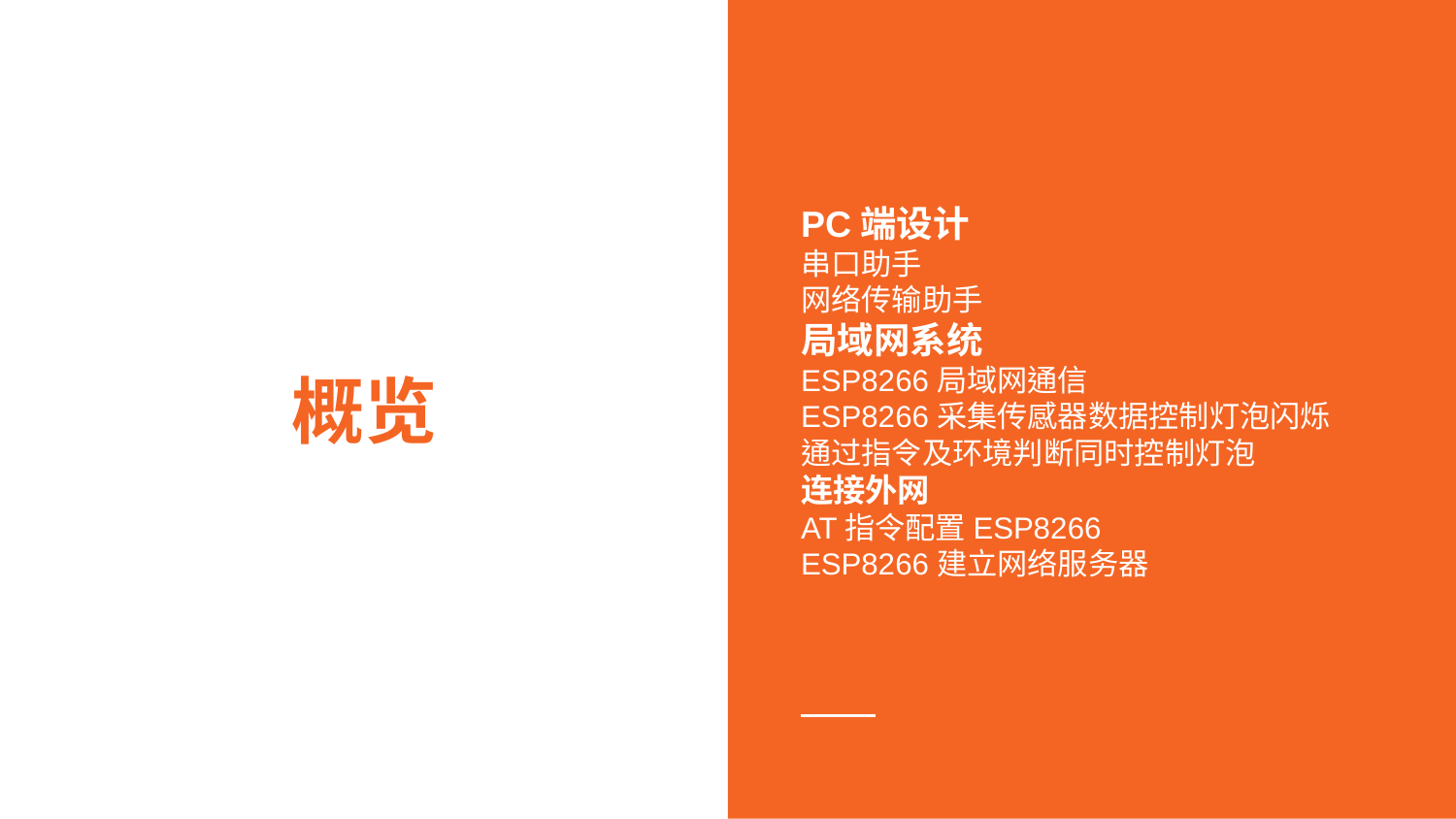

PC端设计
串口助手
网络传输助手
局域网系统
ESP8266局域网通信
ESP8266采集传感器数据控制灯泡闪烁
通过指令及环境判断同时控制灯泡
连接外网
AT指令配置ESP8266
ESP8266建立网络服务器

# 概览